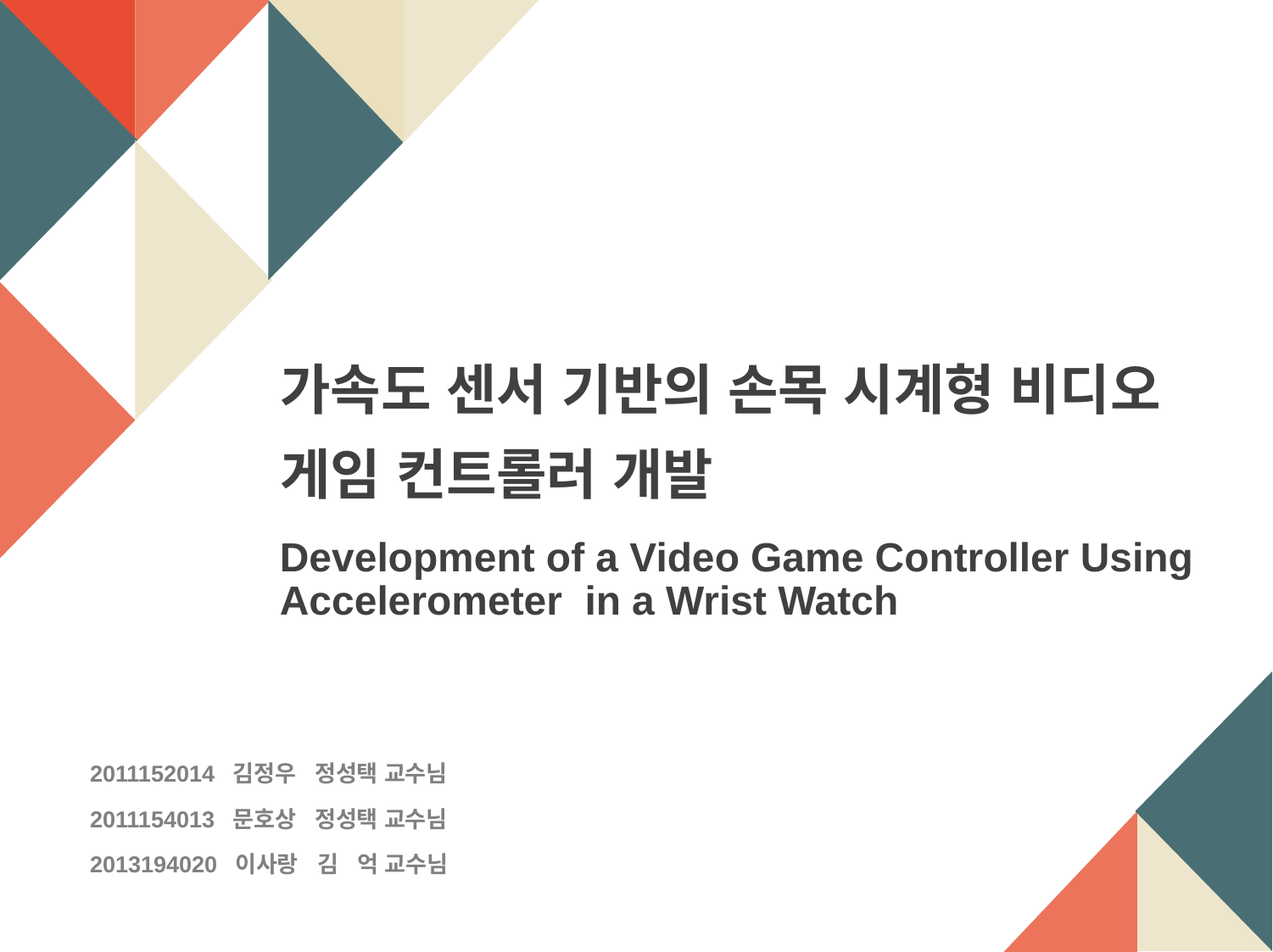

가속도 센서 기반의 손목 시계형 비디오 게임 컨트롤러 개발
Development of a Video Game Controller Using Accelerometer  in a Wrist Watch
2011152014  김정우   정성택 교수님
2011154013  문호상   정성택 교수님
2013194020  이사랑   김   억 교수님